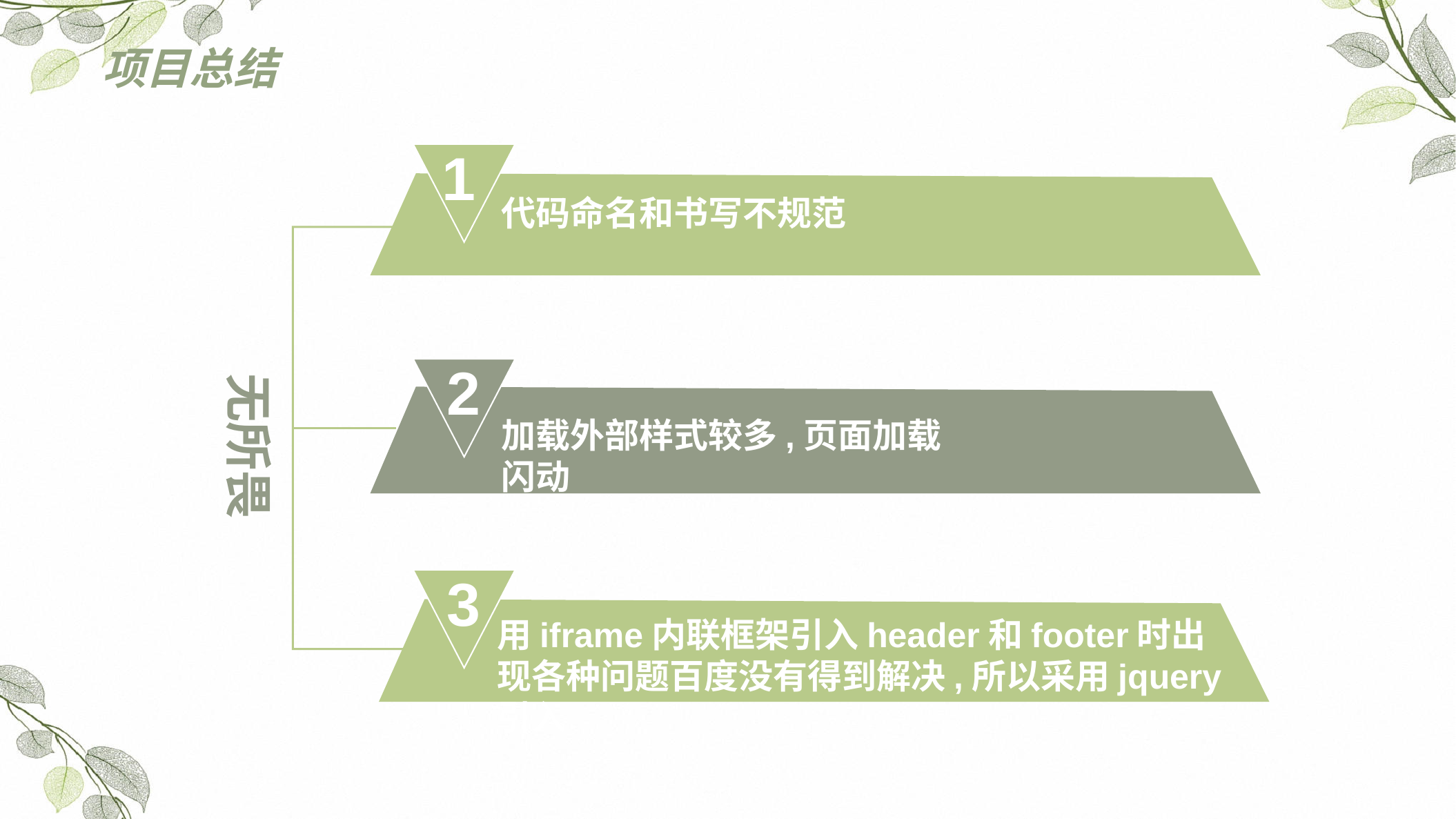

# 项目总结
1

代码命名和书写不规范
 无所畏

2

加载外部样式较多,页面加载闪动
3

用iframe内联框架引入header和footer时出现各种问题百度没有得到解决,所以采用jquery引入